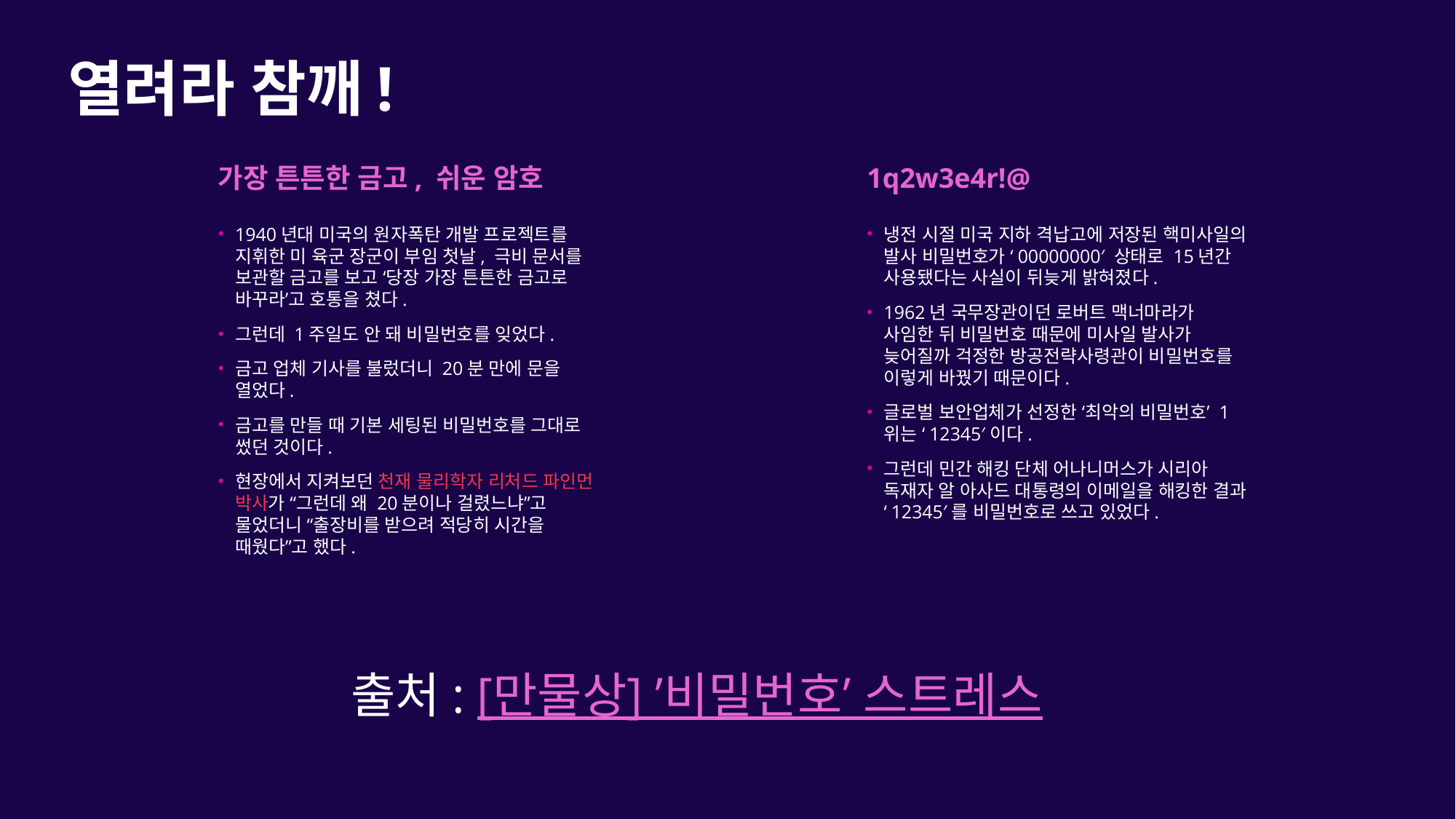

# 열려라 참깨!
가장 튼튼한 금고, 쉬운 암호
1q2w3e4r!@
1940년대 미국의 원자폭탄 개발 프로젝트를 지휘한 미 육군 장군이 부임 첫날, 극비 문서를 보관할 금고를 보고 ‘당장 가장 튼튼한 금고로 바꾸라’고 호통을 쳤다.
그런데 1주일도 안 돼 비밀번호를 잊었다.
금고 업체 기사를 불렀더니 20분 만에 문을 열었다.
금고를 만들 때 기본 세팅된 비밀번호를 그대로 썼던 것이다.
현장에서 지켜보던 천재 물리학자 리처드 파인먼 박사가 “그런데 왜 20분이나 걸렸느냐”고 물었더니 “출장비를 받으려 적당히 시간을 때웠다”고 했다.
냉전 시절 미국 지하 격납고에 저장된 핵미사일의 발사 비밀번호가 ‘00000000′ 상태로 15년간 사용됐다는 사실이 뒤늦게 밝혀졌다.
1962년 국무장관이던 로버트 맥너마라가 사임한 뒤 비밀번호 때문에 미사일 발사가 늦어질까 걱정한 방공전략사령관이 비밀번호를 이렇게 바꿨기 때문이다.
글로벌 보안업체가 선정한 ‘최악의 비밀번호’ 1위는 ‘12345′이다.
그런데 민간 해킹 단체 어나니머스가 시리아 독재자 알 아사드 대통령의 이메일을 해킹한 결과 ‘12345′를 비밀번호로 쓰고 있었다.
출처: [만물상] ’비밀번호’ 스트레스